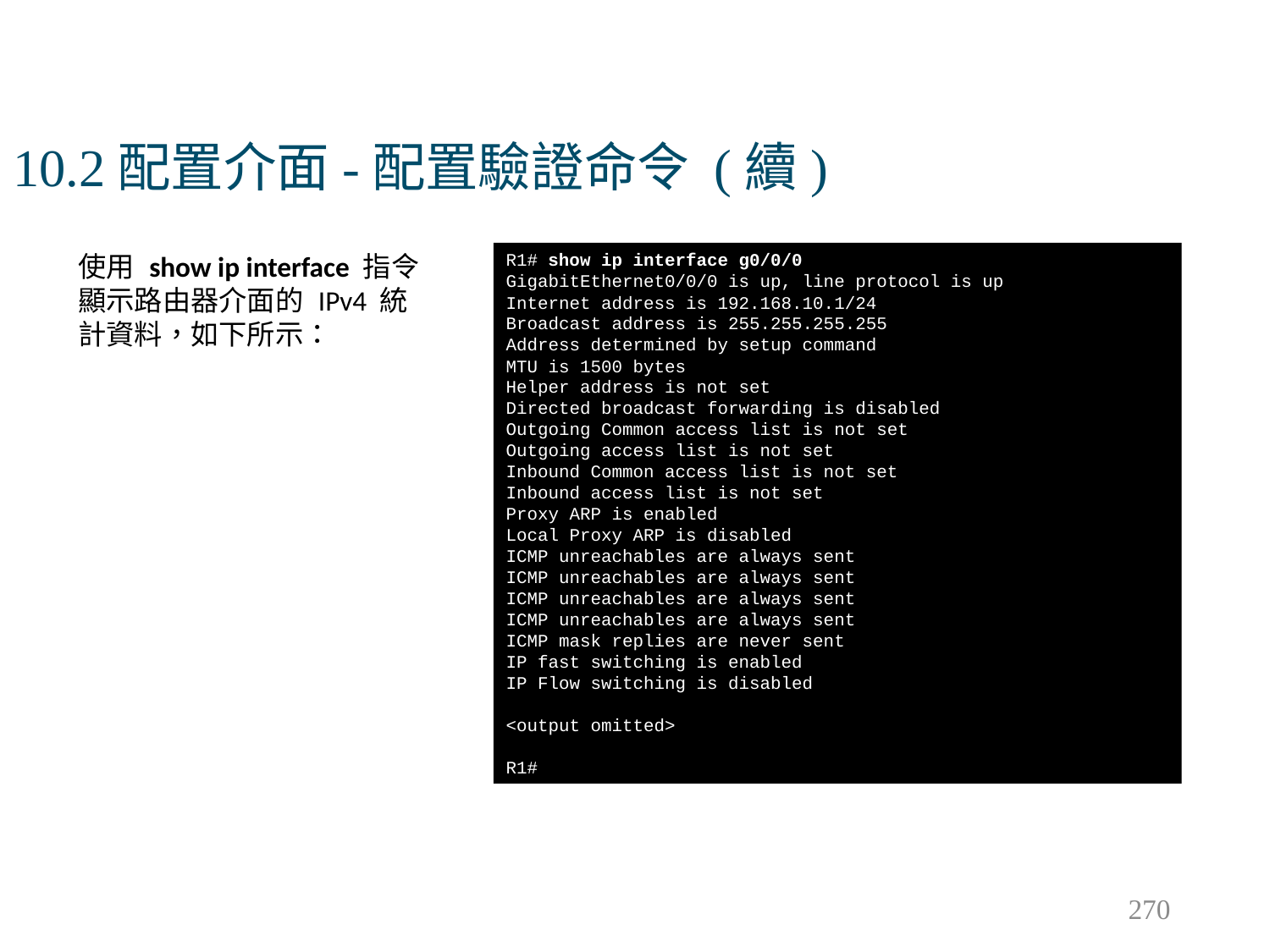

# 10.2配置介面-配置驗證命令 (續)
R1# show ip interface g0/0/0
GigabitEthernet0/0/0 is up, line protocol is up
Internet address is 192.168.10.1/24
Broadcast address is 255.255.255.255
Address determined by setup command
MTU is 1500 bytes
Helper address is not set
Directed broadcast forwarding is disabled
Outgoing Common access list is not set
Outgoing access list is not set
Inbound Common access list is not set
Inbound access list is not set
Proxy ARP is enabled
Local Proxy ARP is disabled
ICMP unreachables are always sent
ICMP unreachables are always sent
ICMP unreachables are always sent
ICMP unreachables are always sent
ICMP mask replies are never sent
IP fast switching is enabled
IP Flow switching is disabled

<output omitted>

R1#
使用 show ip interface 指令顯示路由器介面的 IPv4 統計資料，如下所示：
270